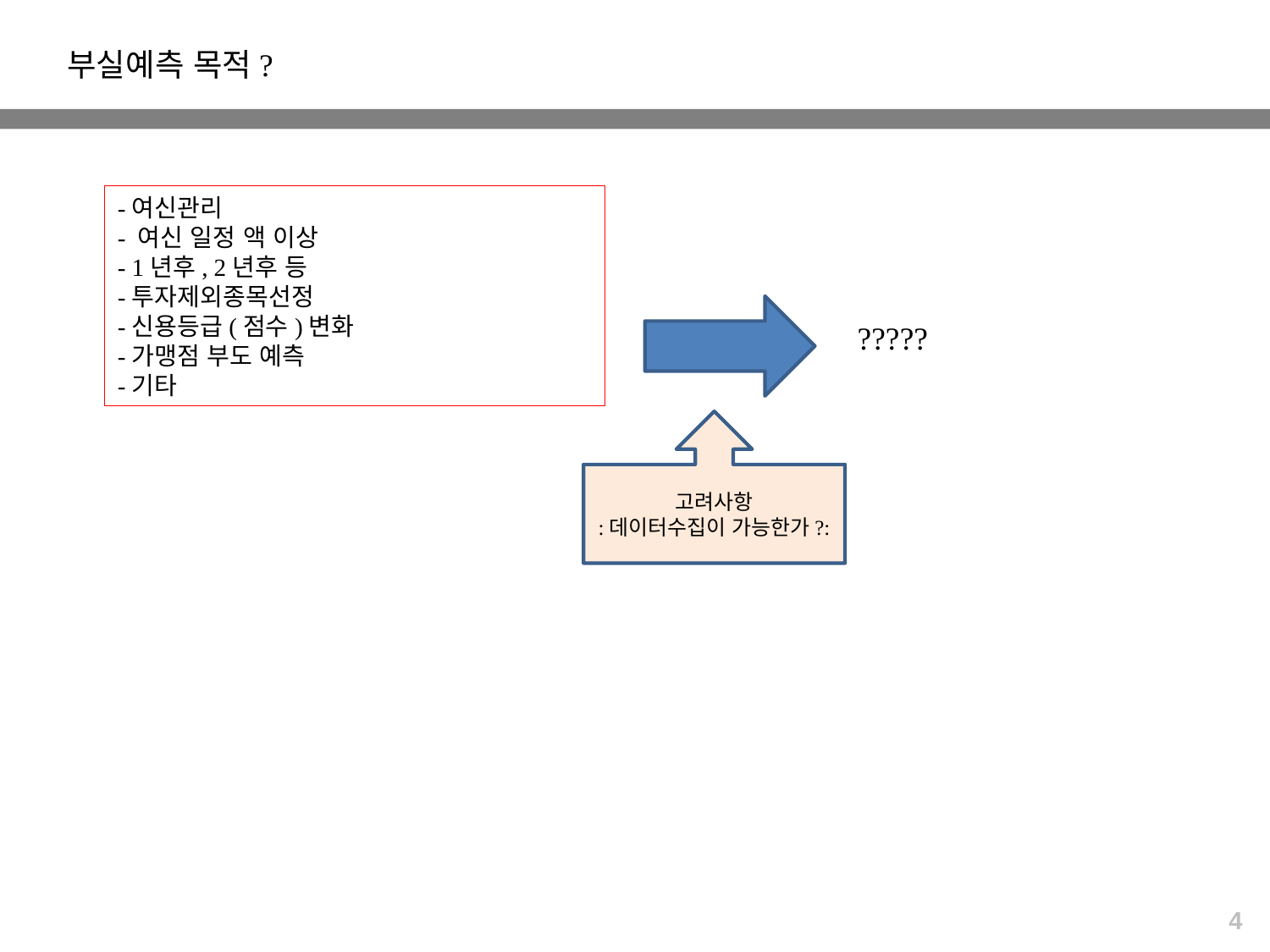

부실예측 목적?

-여신관리
- 여신 일정 액 이상
- 1년후, 2년후 등
-투자제외종목선정
-신용등급(점수)변화
-가맹점 부도 예측
-기타

?????
고려사항
:데이터수집이 가능한가?:
4